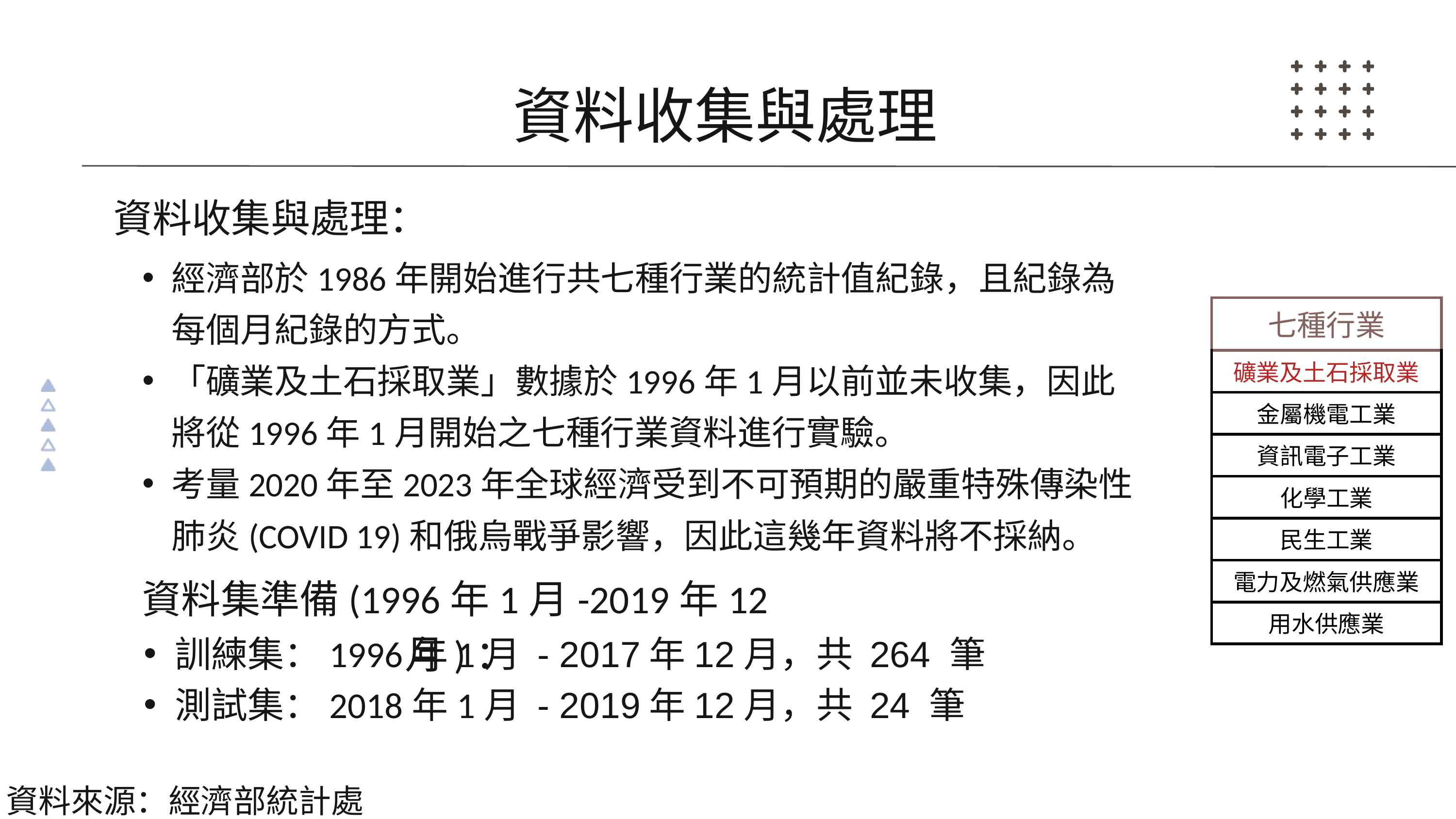

資料收集與處理

資料收集與處理：

經濟部於1986年開始進行共七種行業的統計值紀錄，且紀錄為每個月紀錄的方式。
「礦業及土石採取業」數據於1996年1月以前並未收集，因此將從1996年1月開始之七種行業資料進行實驗。
考量2020年至2023年全球經濟受到不可預期的嚴重特殊傳染性肺炎(COVID 19)和俄烏戰爭影響，因此這幾年資料將不採納。
| 七種行業 |
| --- |
| 礦業及土石採取業 |
| 金屬機電工業 |
| 資訊電子工業 |
| 化學工業 |
| 民生工業 |
| 電力及燃氣供應業 |
| 用水供應業 |

資料集準備(1996年1月-2019年12月)：
訓練集：1996年1月 - 2017年12月，共 264 筆
測試集：2018年1月 - 2019年12月，共 24 筆
資料來源：經濟部統計處